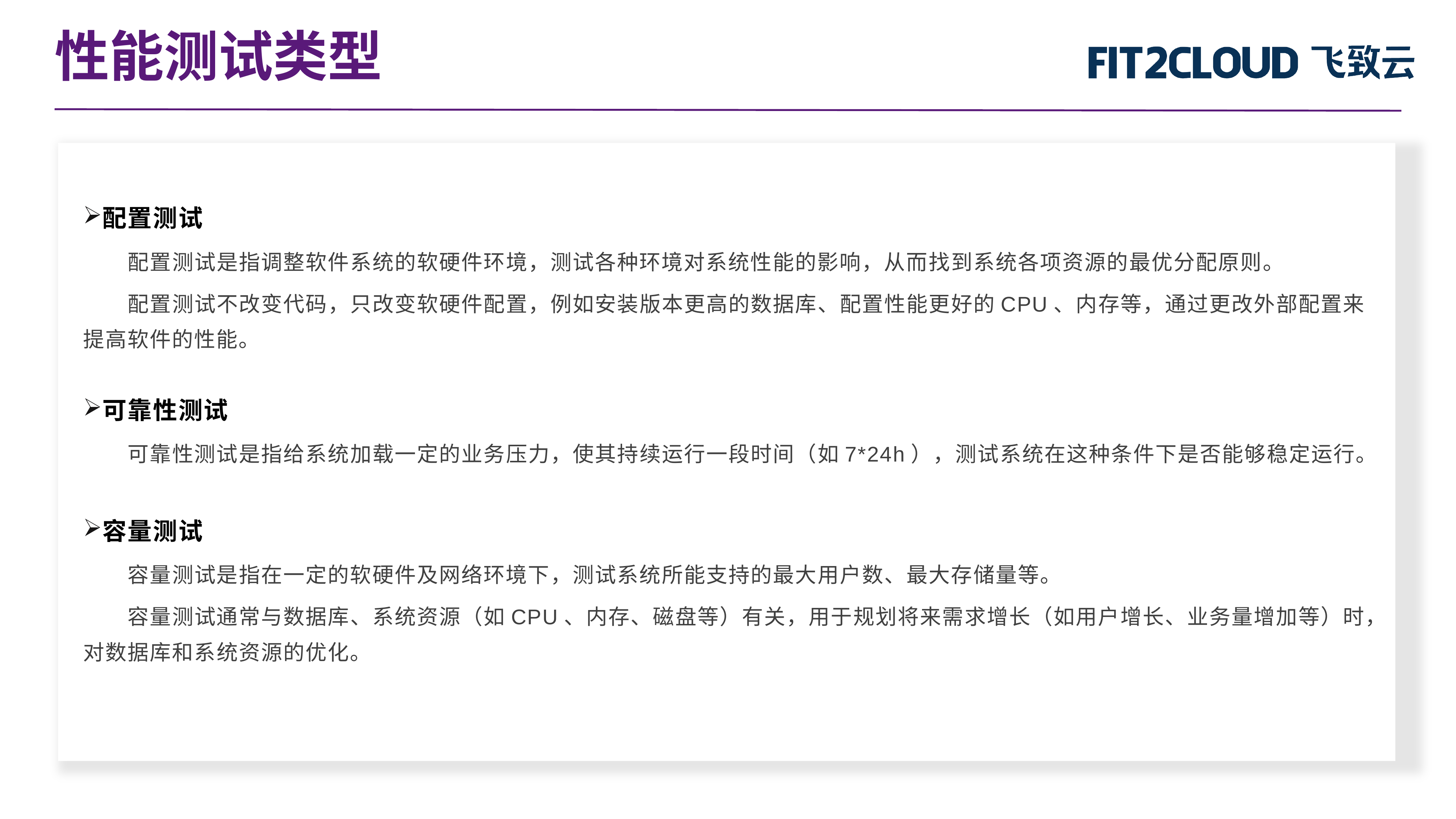

性能测试类型

配置测试
配置测试是指调整软件系统的软硬件环境，测试各种环境对系统性能的影响，从而找到系统各项资源的最优分配原则。
配置测试不改变代码，只改变软硬件配置，例如安装版本更高的数据库、配置性能更好的CPU、内存等，通过更改外部配置来提高软件的性能。

可靠性测试
可靠性测试是指给系统加载一定的业务压力，使其持续运行一段时间（如7*24h），测试系统在这种条件下是否能够稳定运行。

容量测试
容量测试是指在一定的软硬件及网络环境下，测试系统所能支持的最大用户数、最大存储量等。
容量测试通常与数据库、系统资源（如CPU、内存、磁盘等）有关，用于规划将来需求增长（如用户增长、业务量增加等）时，对数据库和系统资源的优化。